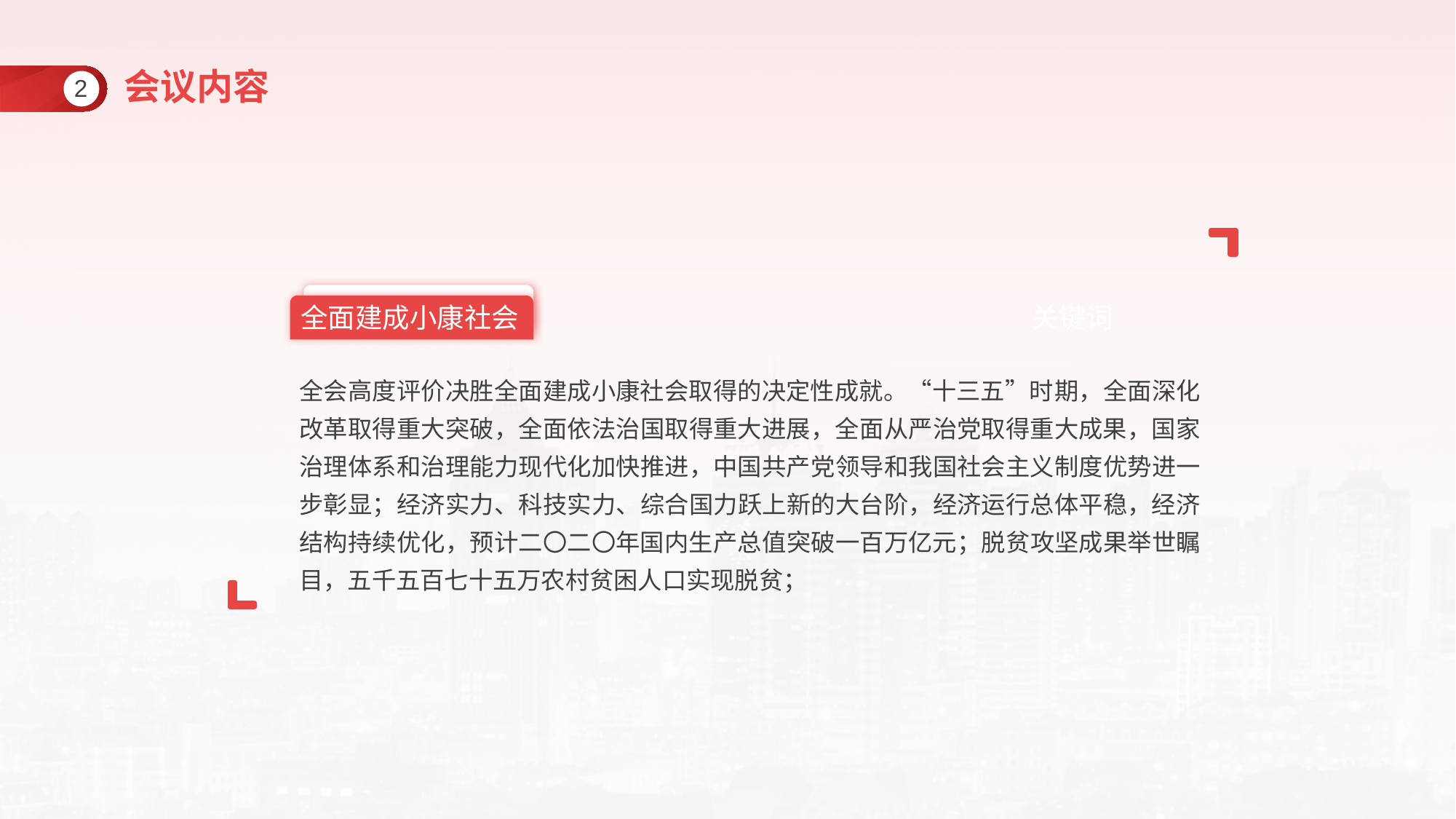

会议内容
2

全面建成小康社会
关键词

全会高度评价决胜全面建成小康社会取得的决定性成就。“十三五”时期，全面深化改革取得重大突破，全面依法治国取得重大进展，全面从严治党取得重大成果，国家治理体系和治理能力现代化加快推进，中国共产党领导和我国社会主义制度优势进一步彰显；经济实力、科技实力、综合国力跃上新的大台阶，经济运行总体平稳，经济结构持续优化，预计二〇二〇年国内生产总值突破一百万亿元；脱贫攻坚成果举世瞩目，五千五百七十五万农村贫困人口实现脱贫；